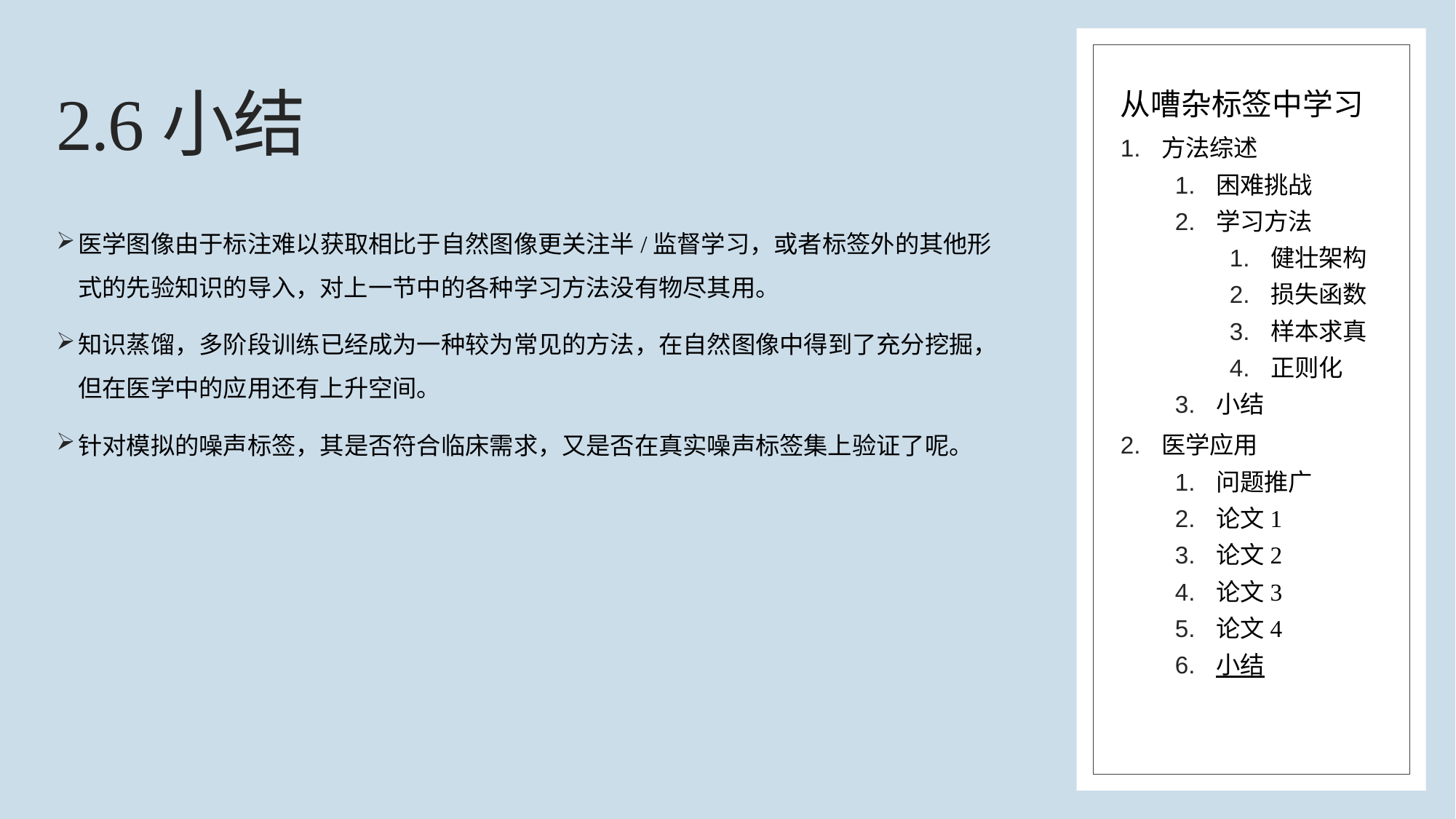

2.6小结
# 从嘈杂标签中学习
方法综述
困难挑战
学习方法
健壮架构
损失函数
样本求真
正则化
小结
医学应用
问题推广
论文1
论文2
论文3
论文4
小结

医学图像由于标注难以获取相比于自然图像更关注半/监督学习，或者标签外的其他形式的先验知识的导入，对上一节中的各种学习方法没有物尽其用。
知识蒸馏，多阶段训练已经成为一种较为常见的方法，在自然图像中得到了充分挖掘，但在医学中的应用还有上升空间。
针对模拟的噪声标签，其是否符合临床需求，又是否在真实噪声标签集上验证了呢。